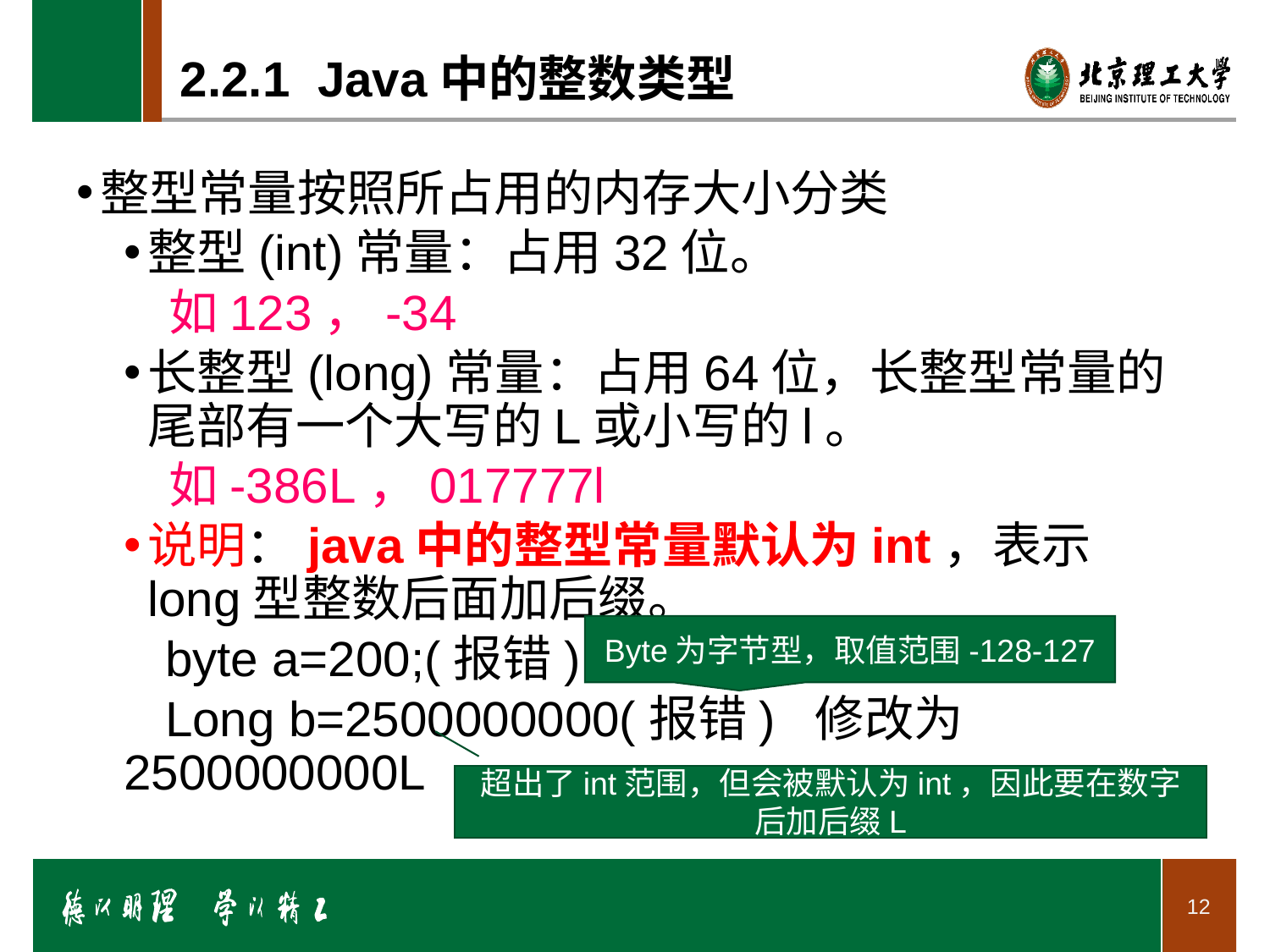

# 2.2.1  Java中的整数类型
整型常量按照所占用的内存大小分类
整型(int)常量：占用32位。
   如123，-34
长整型(long)常量：占用64位，长整型常量的尾部有一个大写的L或小写的l。
   如-386L，017777l
说明：java中的整型常量默认为int，表示long型整数后面加后缀。
   byte a=200;(报错)
   Long b=2500000000(报错)  修改为2500000000L
Byte为字节型，取值范围-128-127
超出了int范围，但会被默认为int，因此要在数字后加后缀L